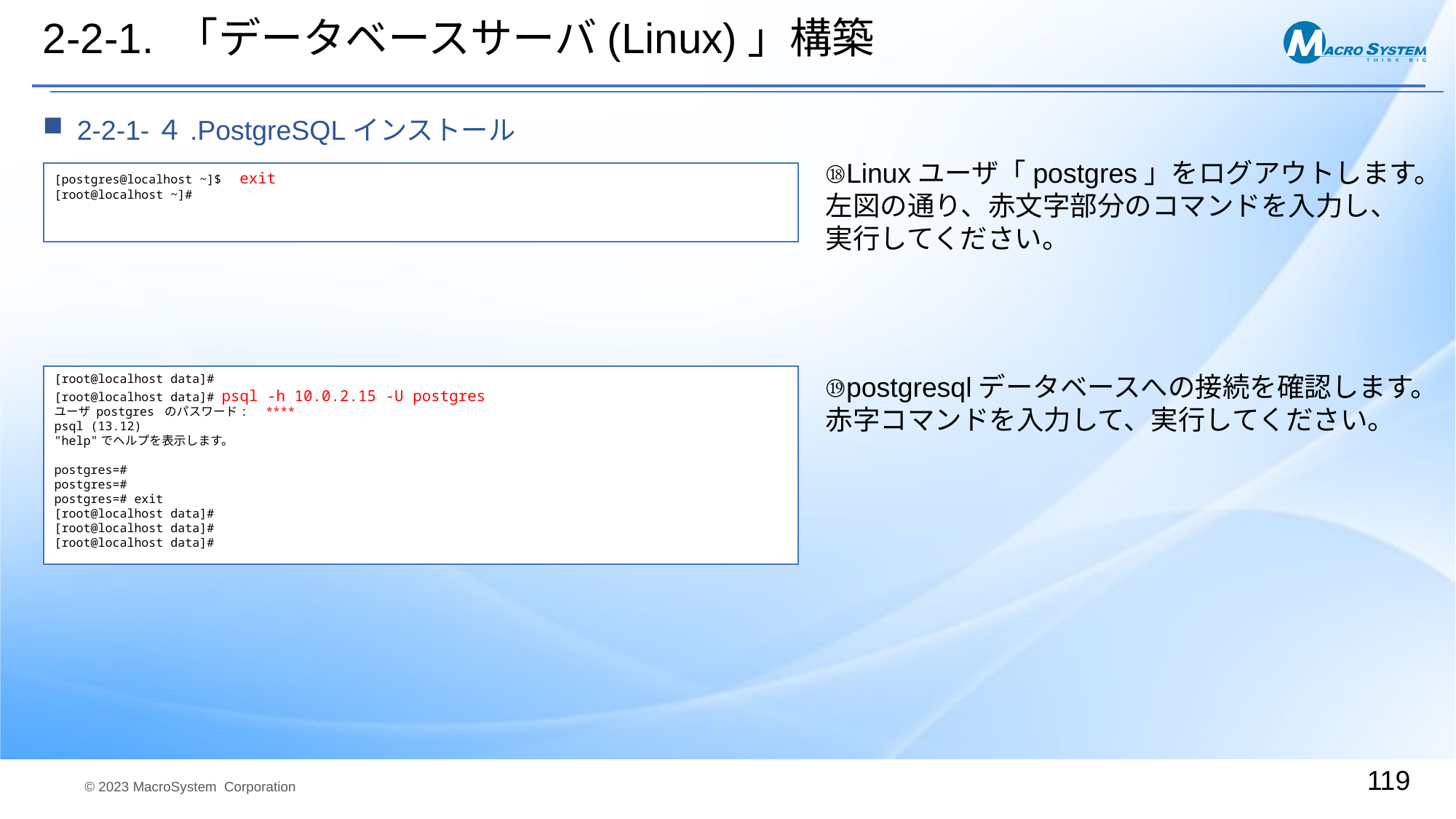

# 2-2-1. 「データベースサーバ(Linux)」構築
2-2-1-４.PostgreSQLインストール
⑱Linuxユーザ「postgres」をログアウトします。
左図の通り、赤文字部分のコマンドを入力し、実行してください。

[postgres@localhost ~]$　exit
[root@localhost ~]#
⑲postgresqlデータベースへの接続を確認します。
赤字コマンドを入力して、実行してください。
[root@localhost data]#
[root@localhost data]# psql -h 10.0.2.15 -U postgres
ユーザ postgres のパスワード:　****
psql (13.12)
"help"でヘルプを表示します。

postgres=#
postgres=#
postgres=# exit
[root@localhost data]#
[root@localhost data]#
[root@localhost data]#